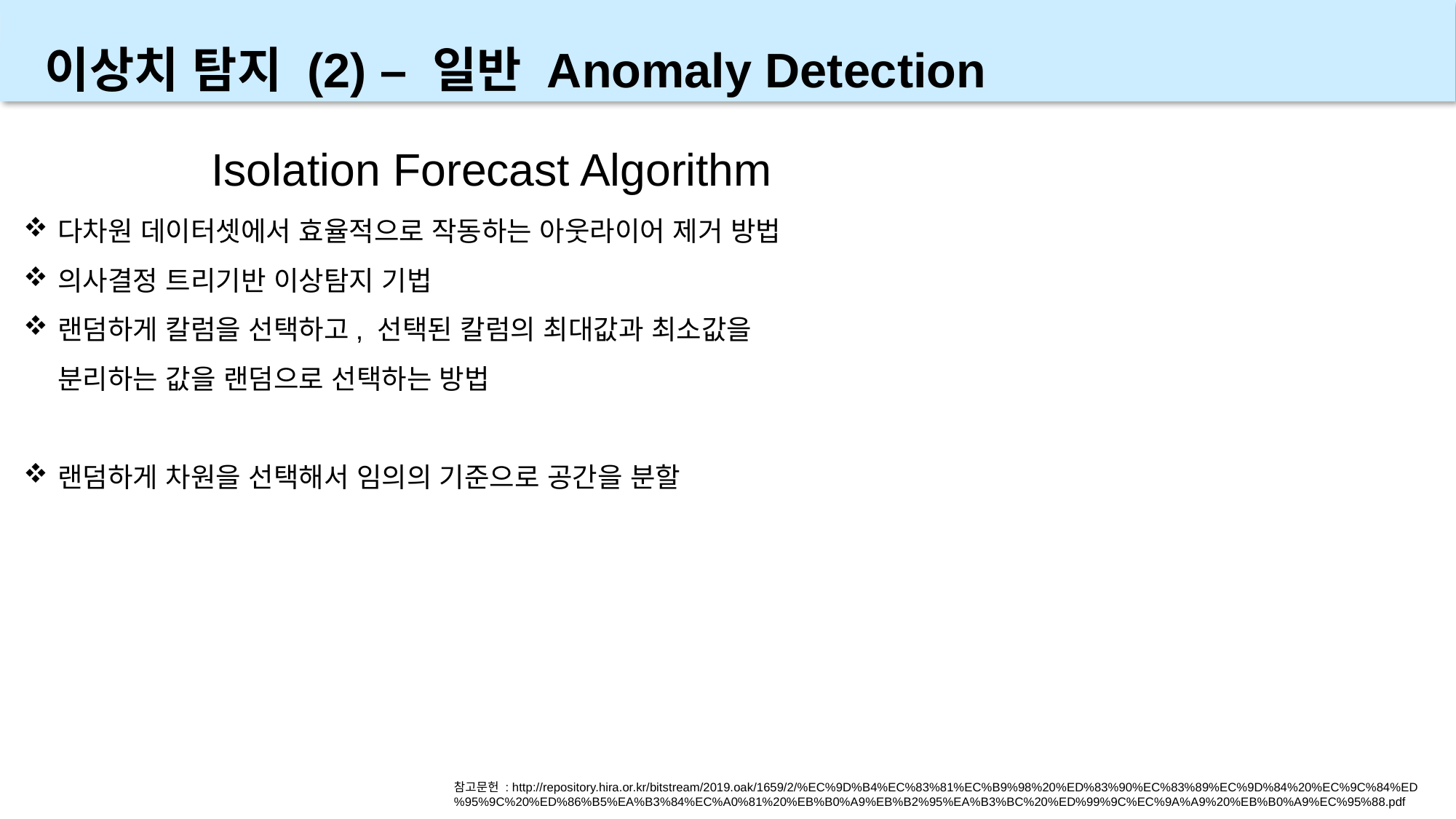

이상치 탐지 (2) – 일반 Anomaly Detection

Isolation Forecast Algorithm
다차원 데이터셋에서 효율적으로 작동하는 아웃라이어 제거 방법
의사결정 트리기반 이상탐지 기법
랜덤하게 칼럼을 선택하고, 선택된 칼럼의 최대값과 최소값을 분리하는 값을 랜덤으로 선택하는 방법

랜덤하게 차원을 선택해서 임의의 기준으로 공간을 분할
참고문헌 : http://repository.hira.or.kr/bitstream/2019.oak/1659/2/%EC%9D%B4%EC%83%81%EC%B9%98%20%ED%83%90%EC%83%89%EC%9D%84%20%EC%9C%84%ED%95%9C%20%ED%86%B5%EA%B3%84%EC%A0%81%20%EB%B0%A9%EB%B2%95%EA%B3%BC%20%ED%99%9C%EC%9A%A9%20%EB%B0%A9%EC%95%88.pdf